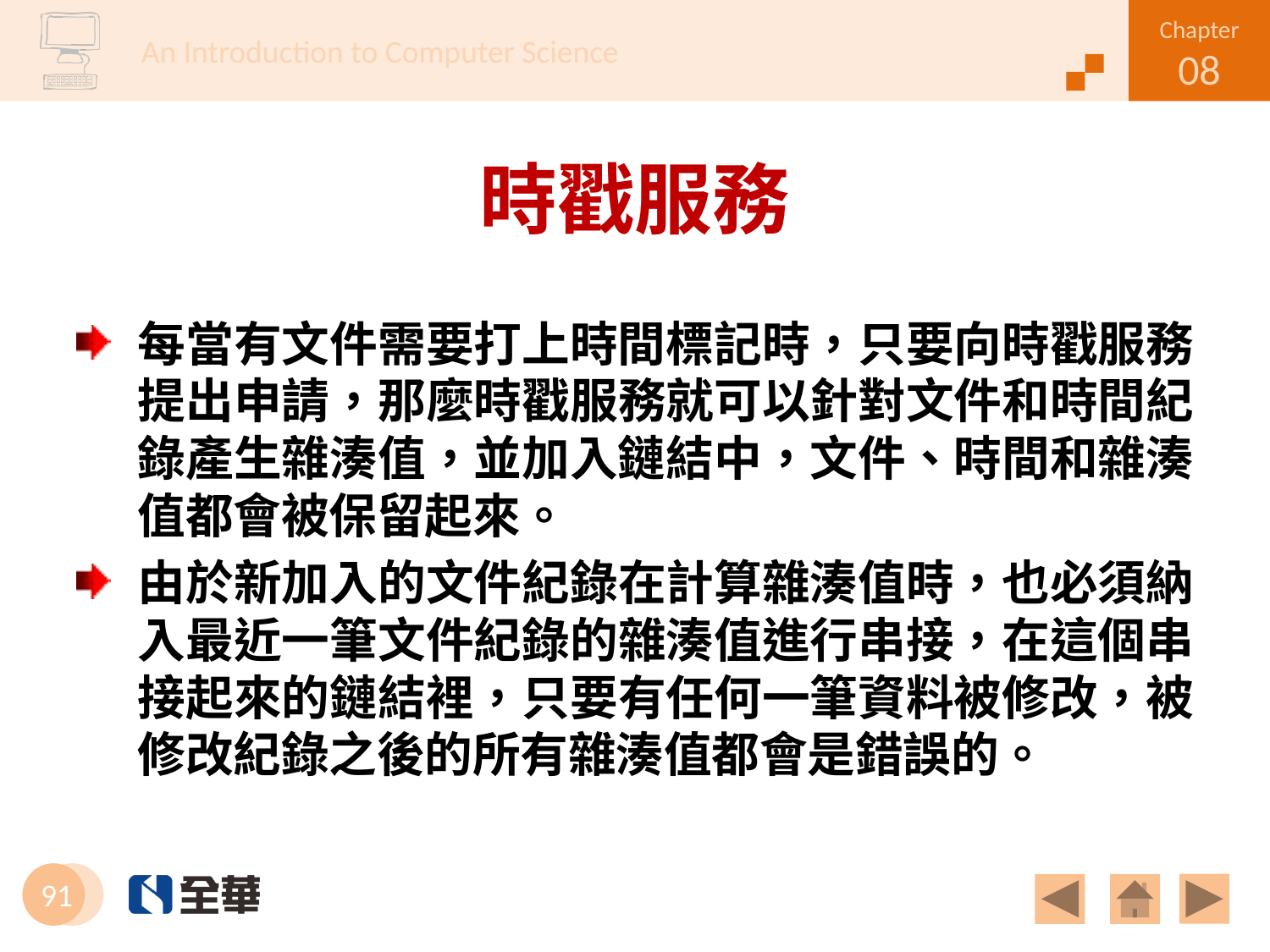

# 時戳服務
每當有文件需要打上時間標記時，只要向時戳服務提出申請，那麼時戳服務就可以針對文件和時間紀錄產生雜湊值，並加入鏈結中，文件、時間和雜湊值都會被保留起來。
由於新加入的文件紀錄在計算雜湊值時，也必須納入最近一筆文件紀錄的雜湊值進行串接，在這個串接起來的鏈結裡，只要有任何一筆資料被修改，被修改紀錄之後的所有雜湊值都會是錯誤的。